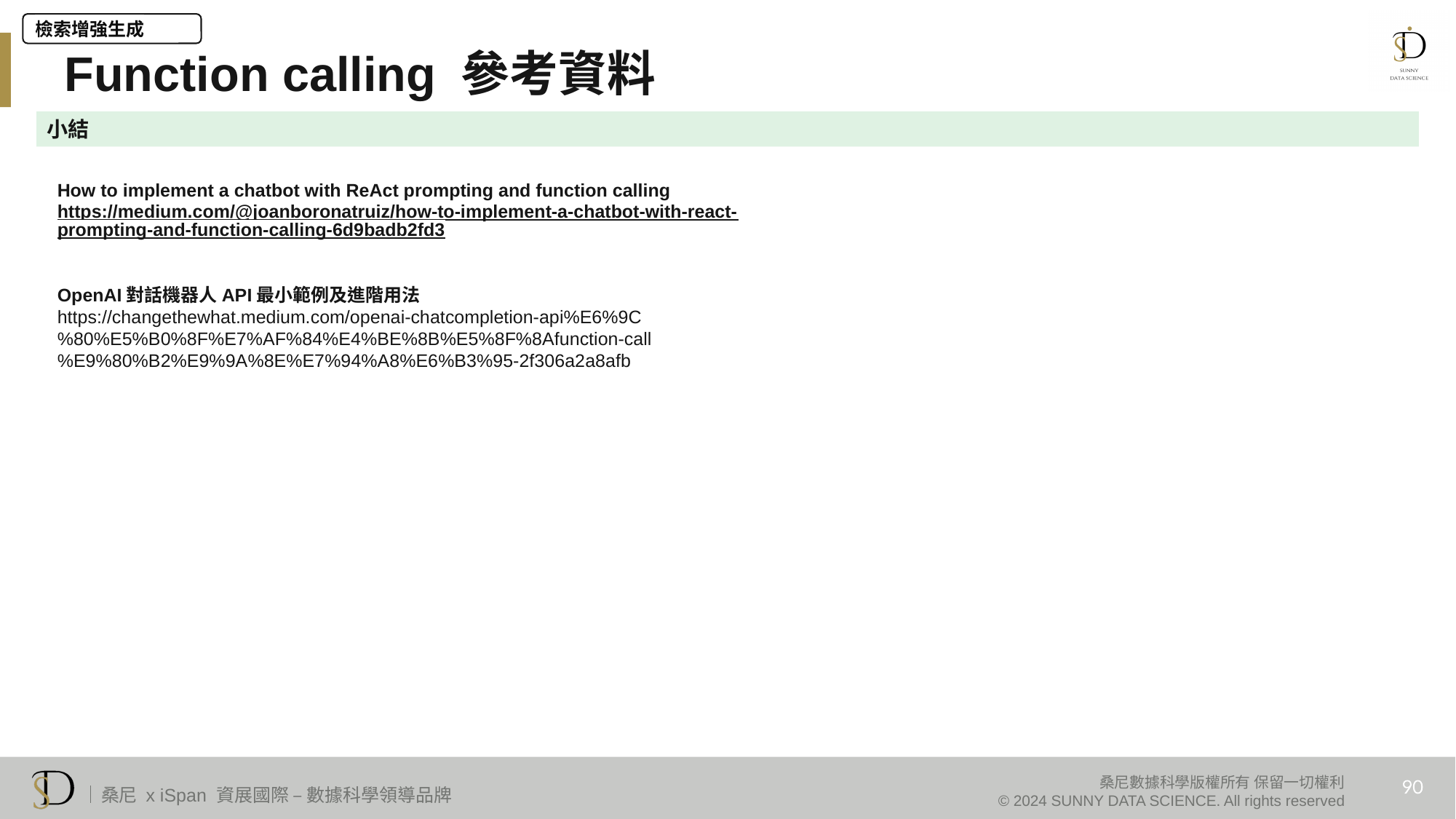

檢索增強生成
Function calling 參考資料
小結
How to implement a chatbot with ReAct prompting and function calling
https://medium.com/@joanboronatruiz/how-to-implement-a-chatbot-with-react-prompting-and-function-calling-6d9badb2fd3

OpenAI對話機器人API最小範例及進階用法
https://changethewhat.medium.com/openai-chatcompletion-api%E6%9C%80%E5%B0%8F%E7%AF%84%E4%BE%8B%E5%8F%8Afunction-call%E9%80%B2%E9%9A%8E%E7%94%A8%E6%B3%95-2f306a2a8afb